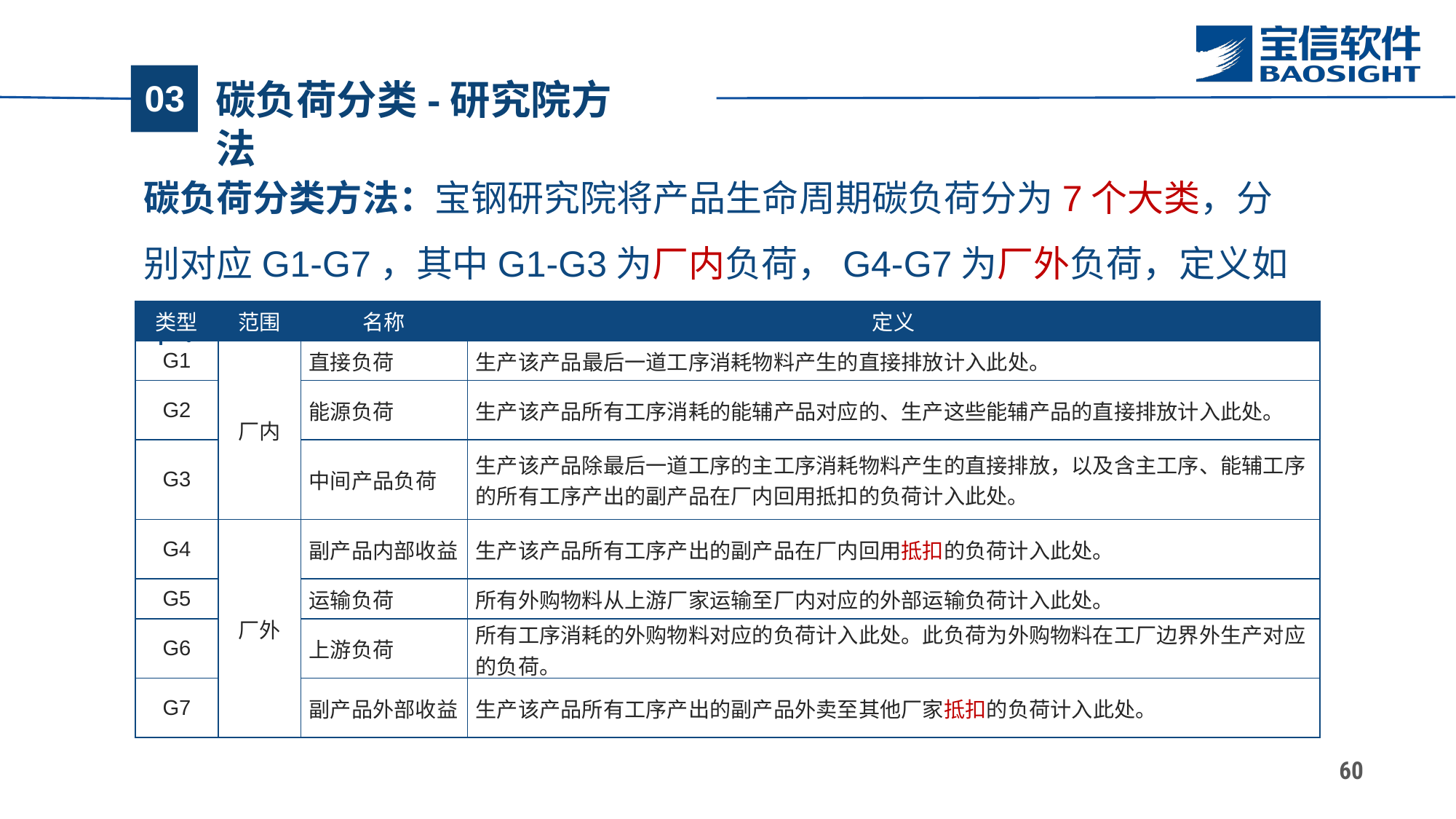

# 碳负荷分类-研究院方法
03
碳负荷分类方法：宝钢研究院将产品生命周期碳负荷分为7个大类，分别对应G1-G7，其中G1-G3为厂内负荷，G4-G7为厂外负荷，定义如下：
| 类型 | 范围 | 名称 | 定义 |
| --- | --- | --- | --- |
| G1 | 厂内 | 直接负荷 | 生产该产品最后一道工序消耗物料产生的直接排放计入此处。 |
| G2 |  | 能源负荷 | 生产该产品所有工序消耗的能辅产品对应的、生产这些能辅产品的直接排放计入此处。 |
| G3 |  | 中间产品负荷 | 生产该产品除最后一道工序的主工序消耗物料产生的直接排放，以及含主工序、能辅工序的所有工序产出的副产品在厂内回用抵扣的负荷计入此处。 |
| G4 | 厂外 | 副产品内部收益 | 生产该产品所有工序产出的副产品在厂内回用抵扣的负荷计入此处。 |
| G5 |  | 运输负荷 | 所有外购物料从上游厂家运输至厂内对应的外部运输负荷计入此处。 |
| G6 |  | 上游负荷 | 所有工序消耗的外购物料对应的负荷计入此处。此负荷为外购物料在工厂边界外生产对应的负荷。 |
| G7 |  | 副产品外部收益 | 生产该产品所有工序产出的副产品外卖至其他厂家抵扣的负荷计入此处。 |